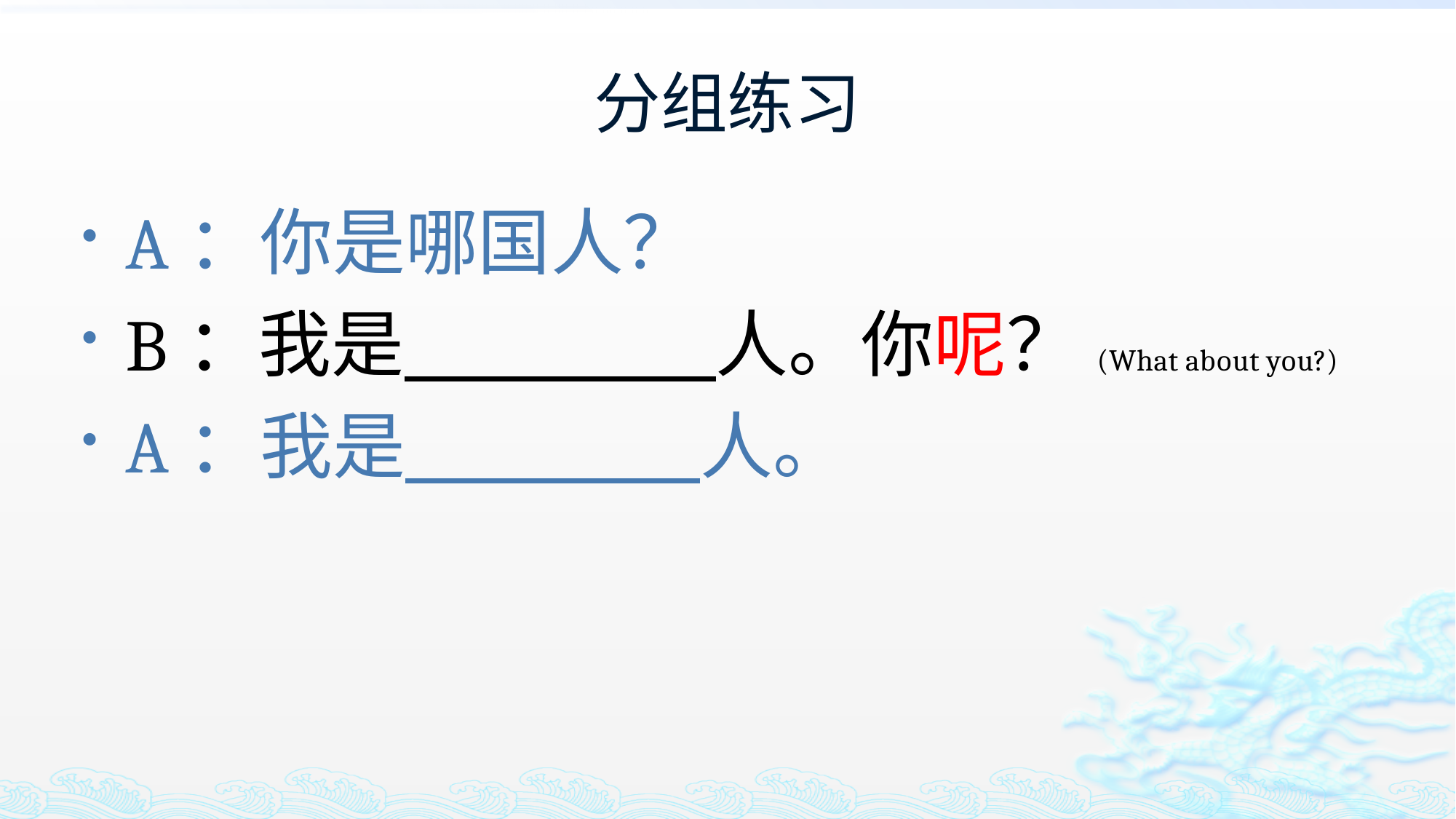

# 分组练习
A：你是哪国人？
B：我是                   人。你呢？(What about you?)
A：我是                  人。